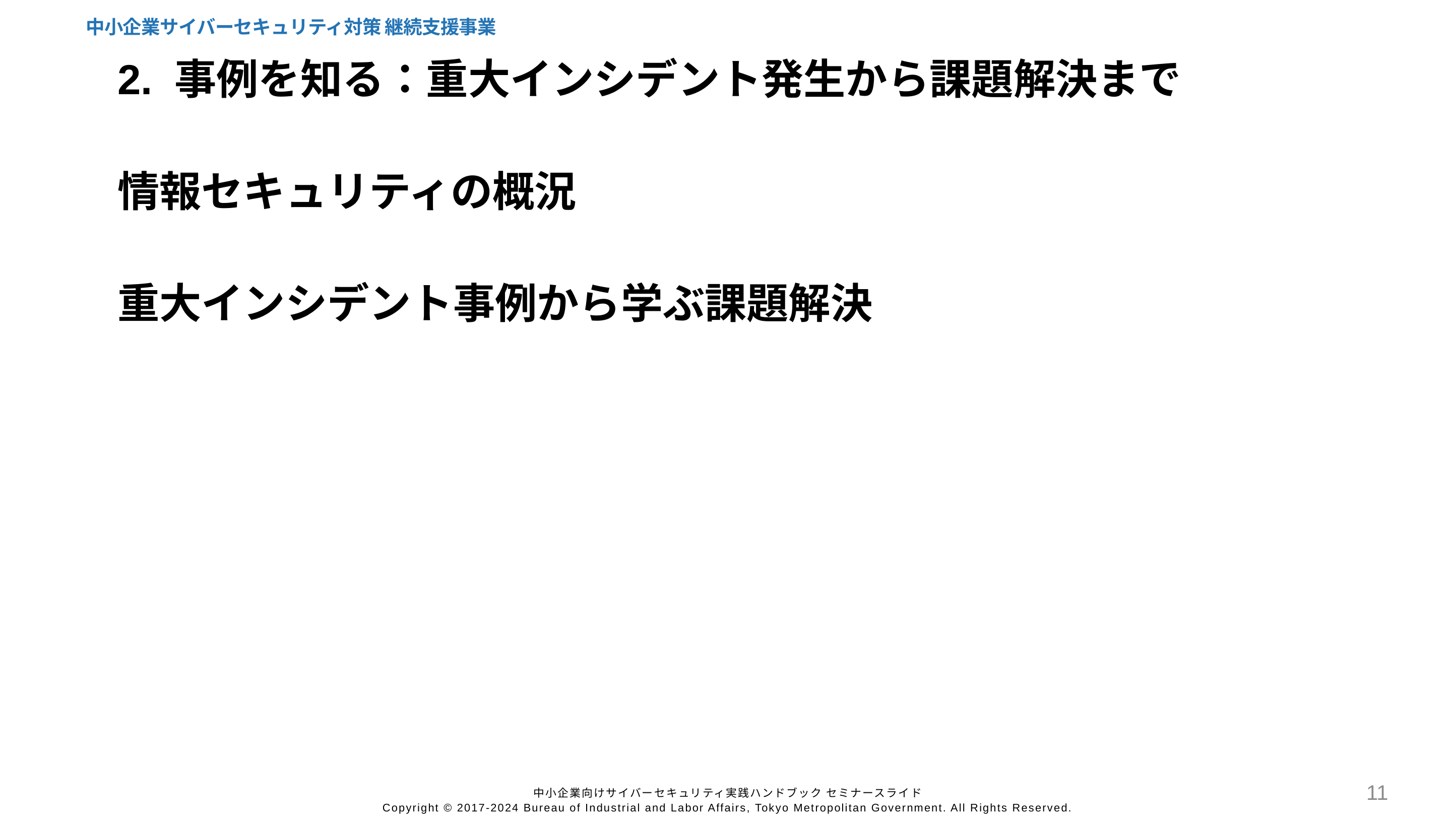

中小企業サイバーセキュリティ対策 継続支援事業
2. 事例を知る：重大インシデント発生から課題解決まで
情報セキュリティの概況

重大インシデント事例から学ぶ課題解決

11